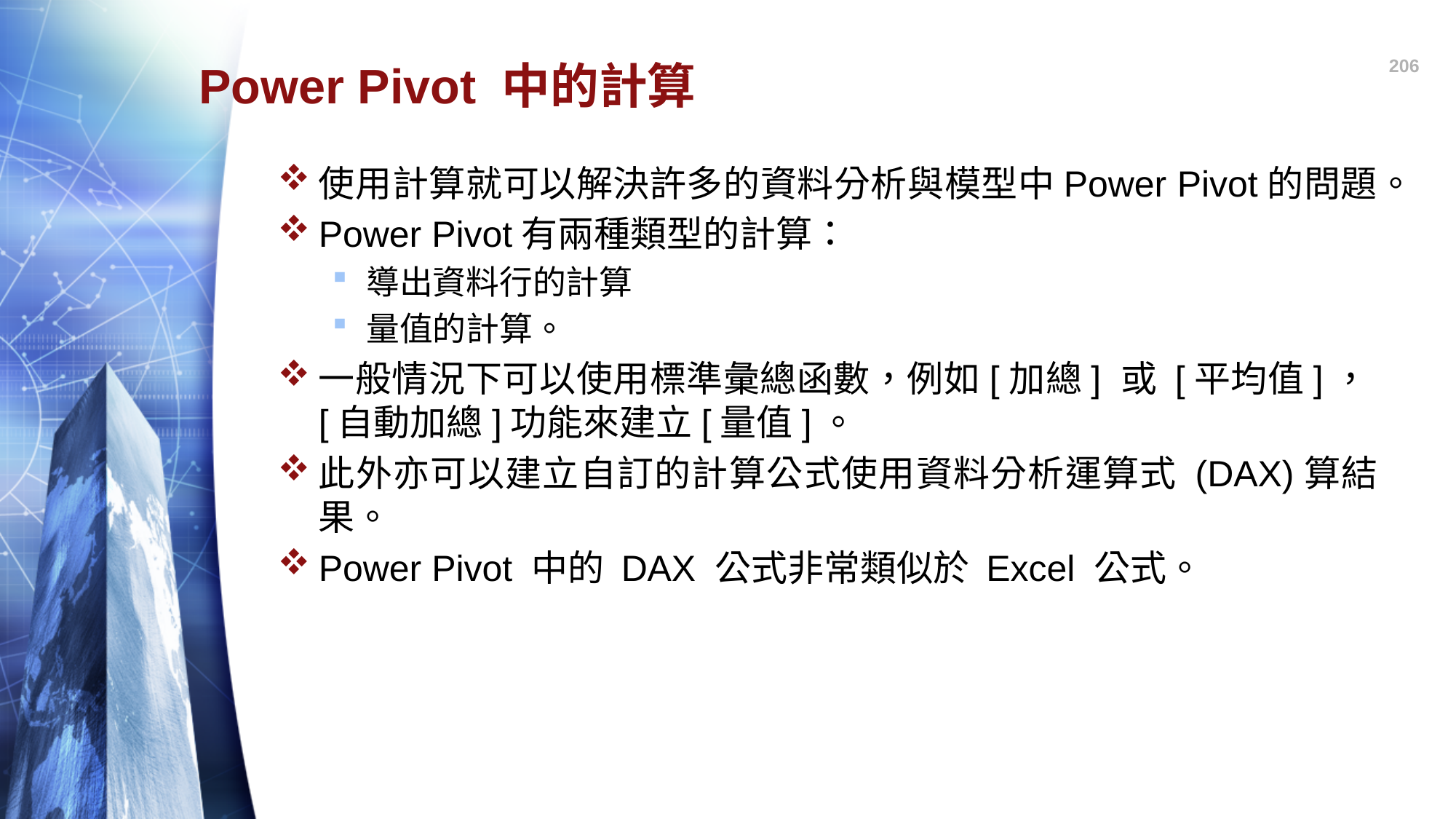

206
# Power Pivot 中的計算
使用計算就可以解決許多的資料分析與模型中Power Pivot的問題。
Power Pivot有兩種類型的計算：
導出資料行的計算
量值的計算。
一般情況下可以使用標準彙總函數，例如[加總] 或 [平均值]，[自動加總]功能來建立[量值]。
此外亦可以建立自訂的計算公式使用資料分析運算式 (DAX)算結果。
Power Pivot 中的 DAX 公式非常類似於 Excel 公式。